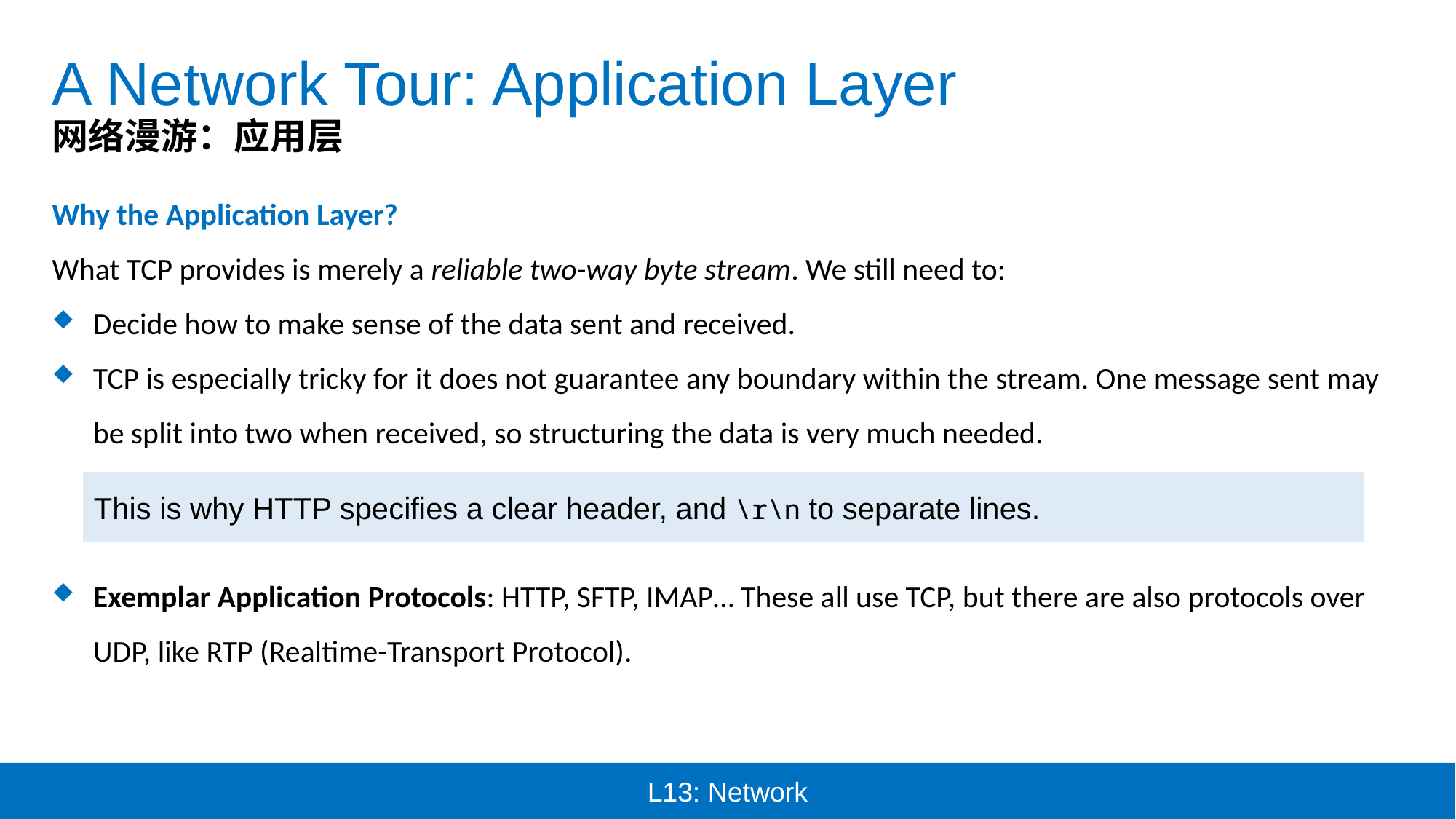

A Network Tour: Application Layer
网络漫游：应用层
Why the Application Layer?
What TCP provides is merely a reliable two-way byte stream. We still need to:
Decide how to make sense of the data sent and received.
TCP is especially tricky for it does not guarantee any boundary within the stream. One message sent may be split into two when received, so structuring the data is very much needed.

Exemplar Application Protocols: HTTP, SFTP, IMAP… These all use TCP, but there are also protocols over UDP, like RTP (Realtime-Transport Protocol).
This is why HTTP specifies a clear header, and \r\n to separate lines.
L13: Network
32